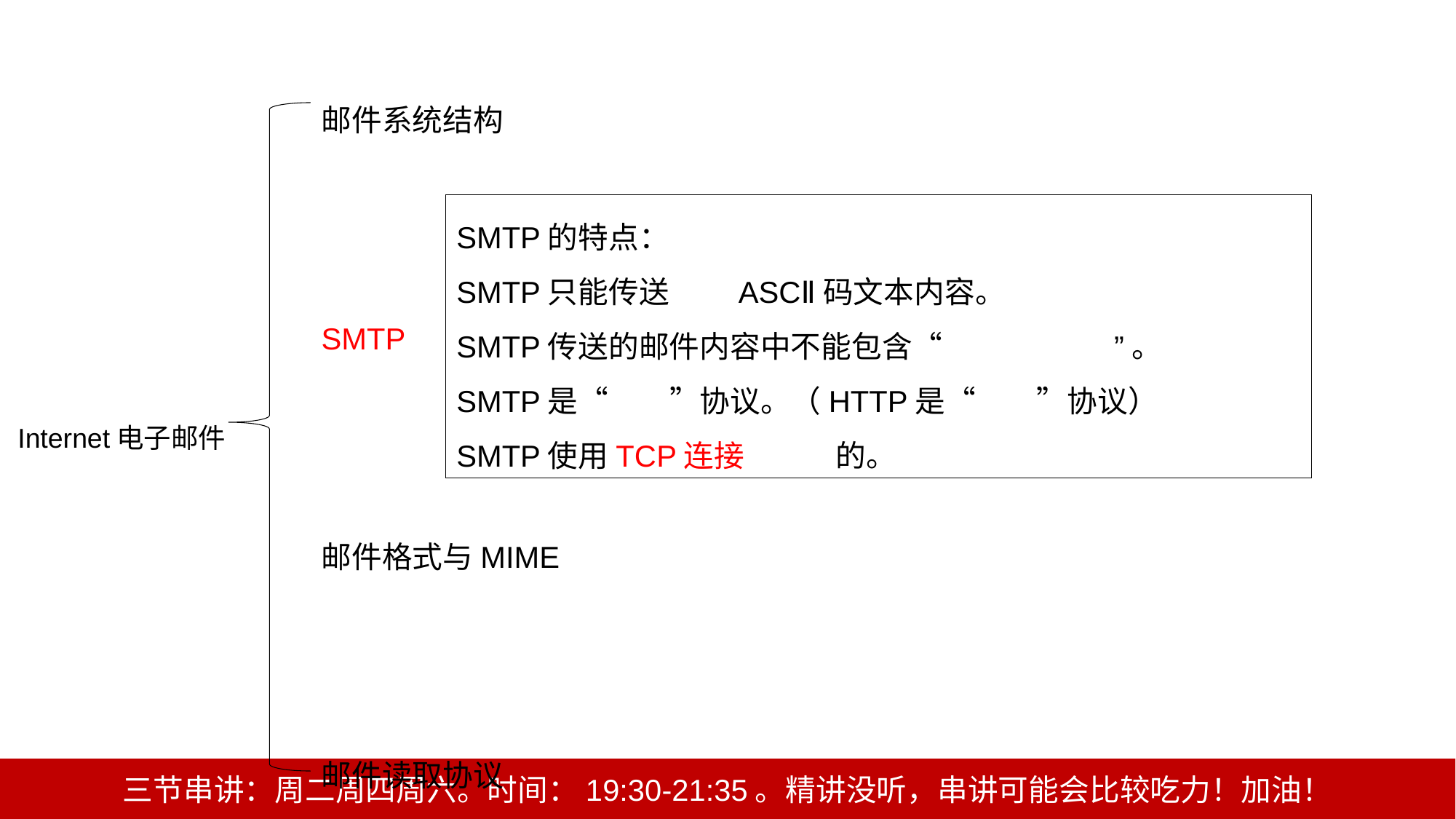

邮件系统结构

SMTP

邮件格式与MIME

邮件读取协议

SMTP的特点：
SMTP只能传送7位ASCⅡ码文本内容。
SMTP传送的邮件内容中不能包含“CRLF.CRLF”。
SMTP是“推动”协议。（HTTP是“拉动”协议）
SMTP使用TCP连接是持久的。
Internet电子邮件